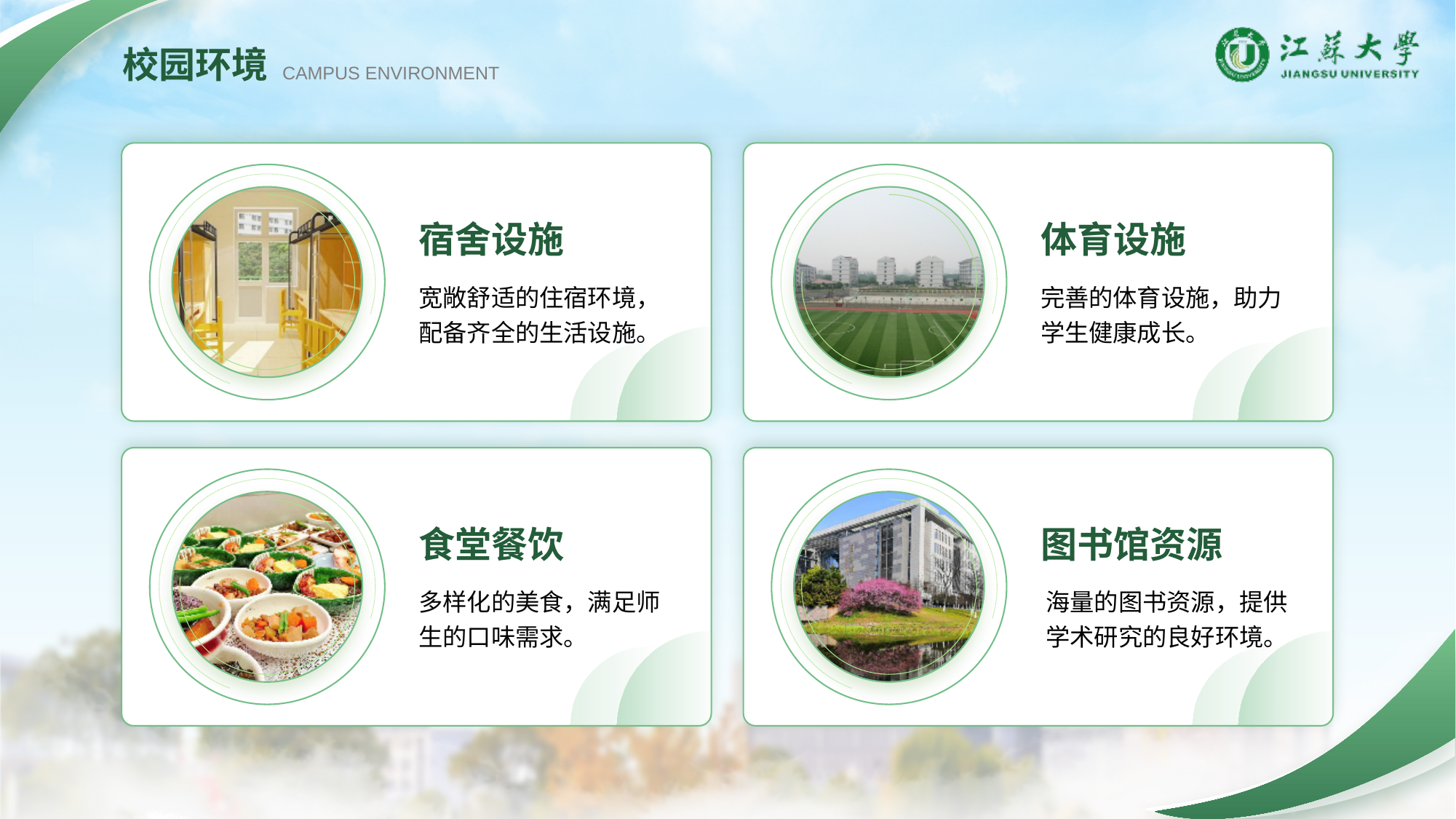

校园环境
CAMPUS ENVIRONMENT

宿舍设施
宽敞舒适的住宿环境，配备齐全的生活设施。

体育设施
完善的体育设施，助力学生健康成长。

食堂餐饮
多样化的美食，满足师生的口味需求。

图书馆资源
海量的图书资源，提供学术研究的良好环境。